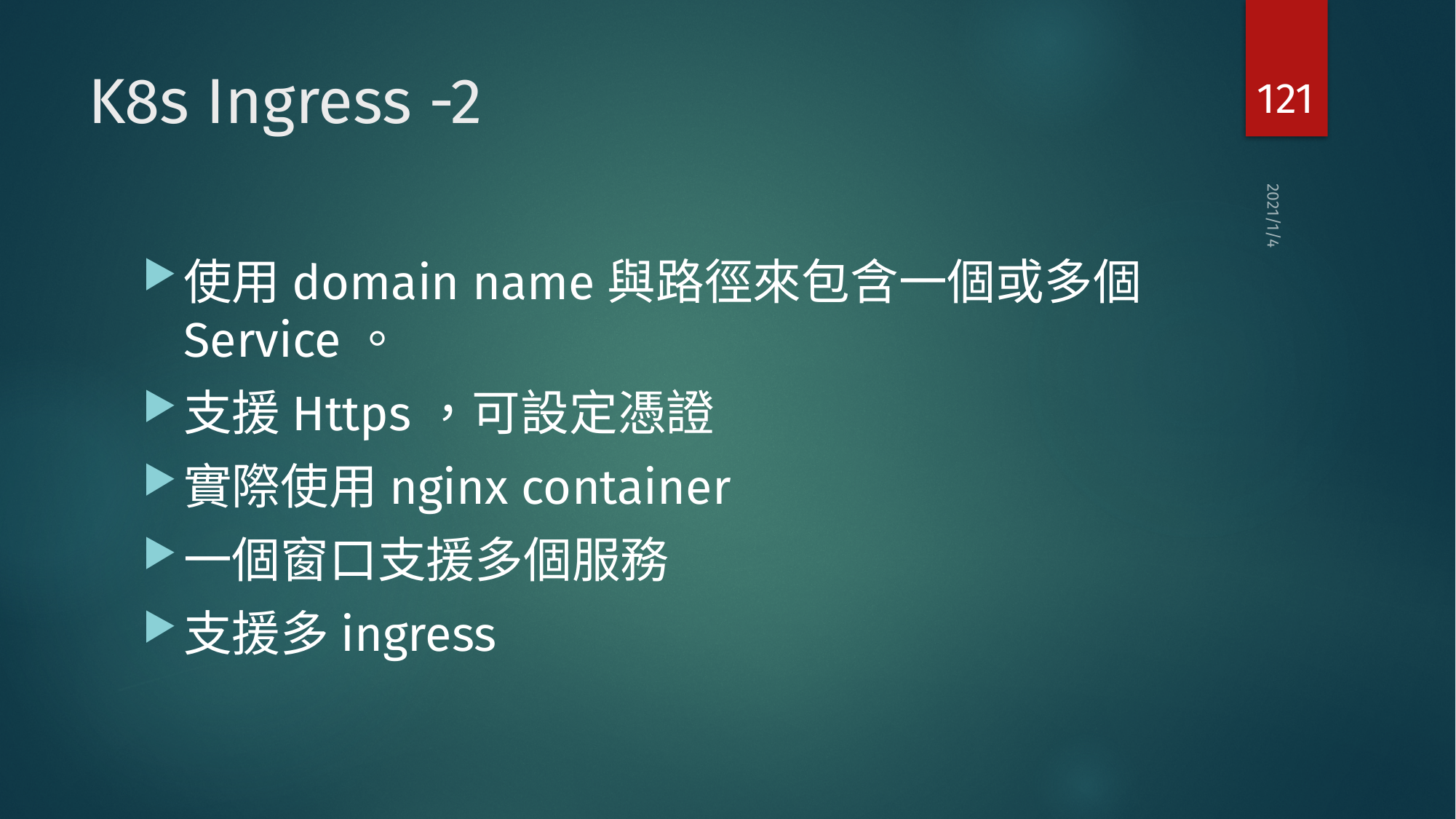

121
# K8s Ingress -2
2021/1/4
使用domain name與路徑來包含一個或多個Service。
支援Https，可設定憑證
實際使用nginx container
一個窗口支援多個服務
支援多ingress